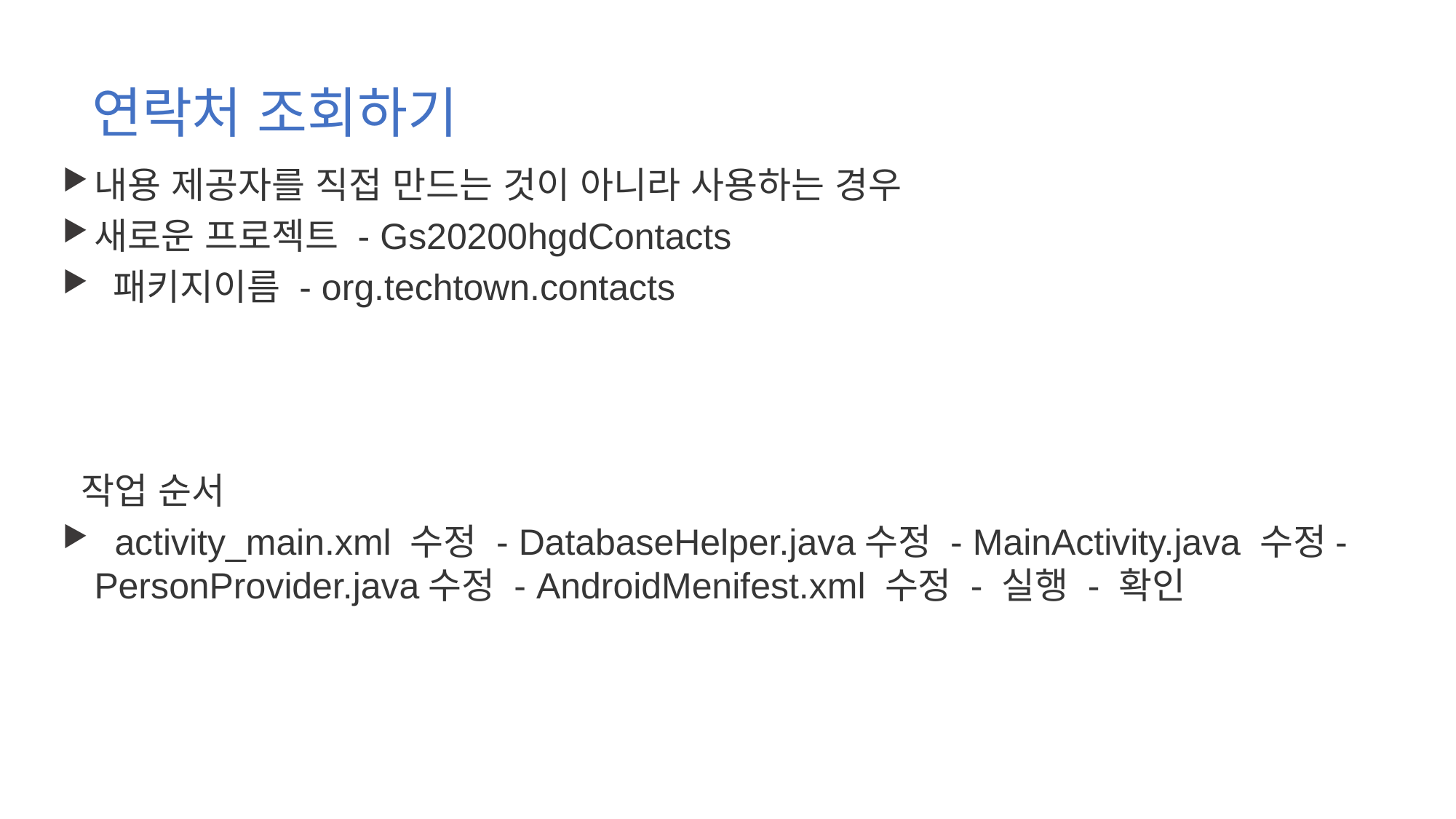

# 연락처 조회하기
내용 제공자를 직접 만드는 것이 아니라 사용하는 경우
새로운 프로젝트 - Gs20200hgdContacts
 패키지이름 - org.techtown.contacts

 작업 순서
  activity_main.xml 수정 - DatabaseHelper.java수정 - MainActivity.java 수정- PersonProvider.java수정 - AndroidMenifest.xml 수정 - 실행 - 확인